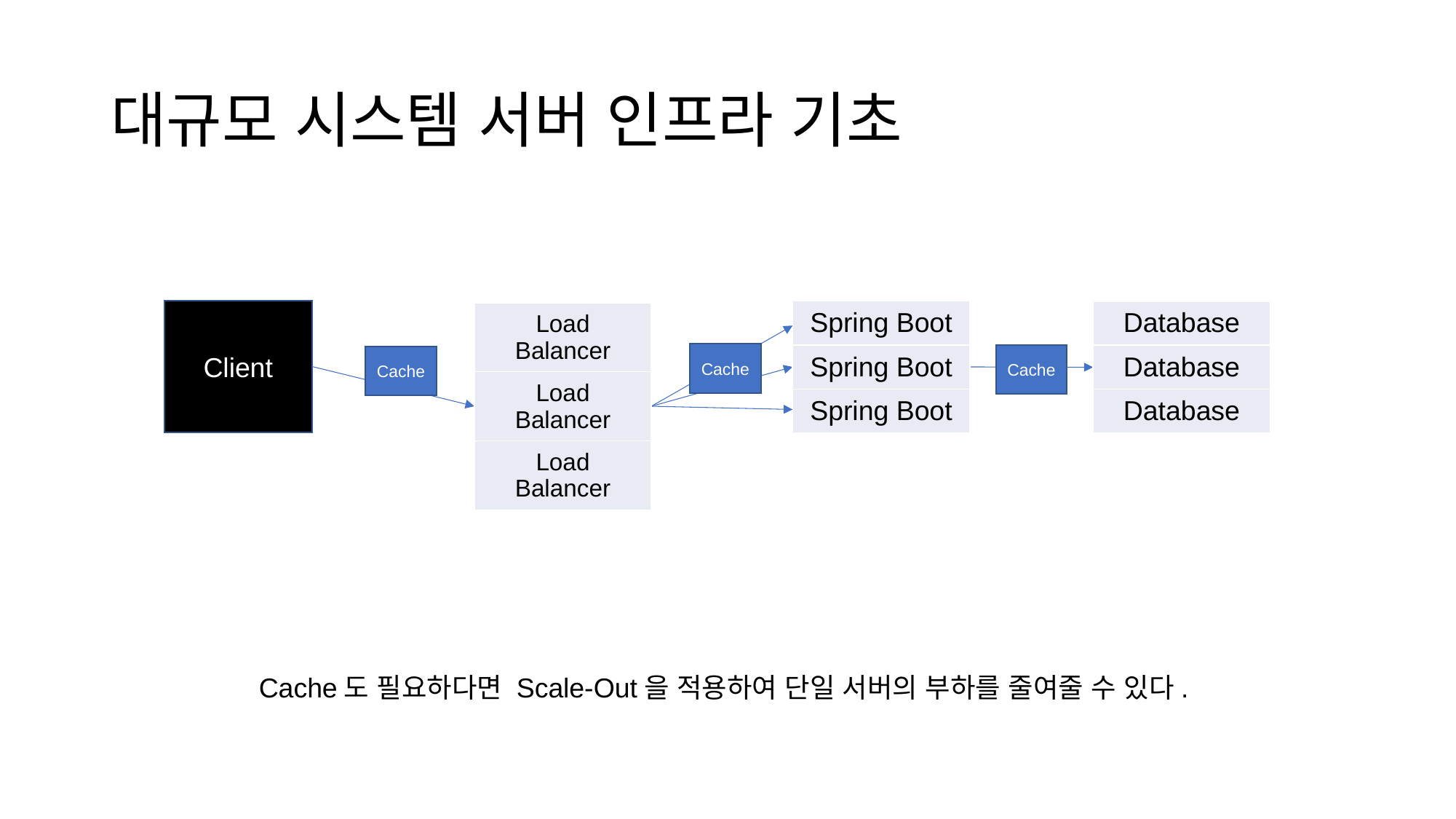

# 대규모 시스템 서버 인프라 기초
Client
| Spring Boot |
| --- |
| Spring Boot |
| Spring Boot |
| Database |
| --- |
| Database |
| Database |
| Load Balancer |
| --- |
| Load Balancer |
| Load Balancer |
Cache
Cache
Cache
Cache도 필요하다면 Scale-Out을 적용하여 단일 서버의 부하를 줄여줄 수 있다.